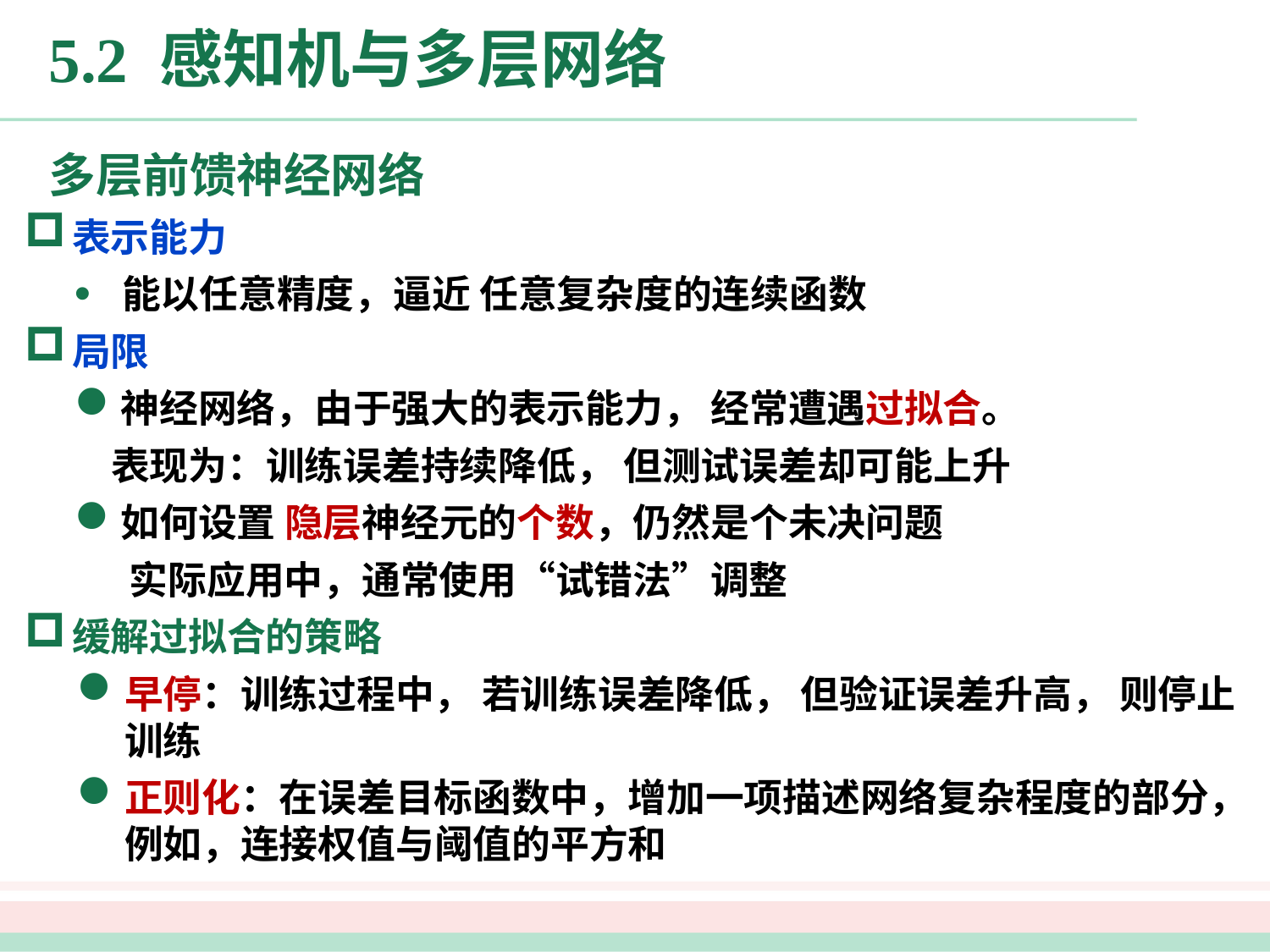

# 5.2 感知机与多层网络
多层前馈神经网络
表示能力
能以任意精度，逼近 任意复杂度的连续函数
局限
神经网络，由于强大的表示能力， 经常遭遇过拟合。
表现为：训练误差持续降低， 但测试误差却可能上升
如何设置 隐层神经元的个数，仍然是个未决问题
 实际应用中，通常使用“试错法”调整
缓解过拟合的策略
早停：训练过程中， 若训练误差降低， 但验证误差升高， 则停止训练
正则化：在误差目标函数中，增加一项描述网络复杂程度的部分， 例如，连接权值与阈值的平方和